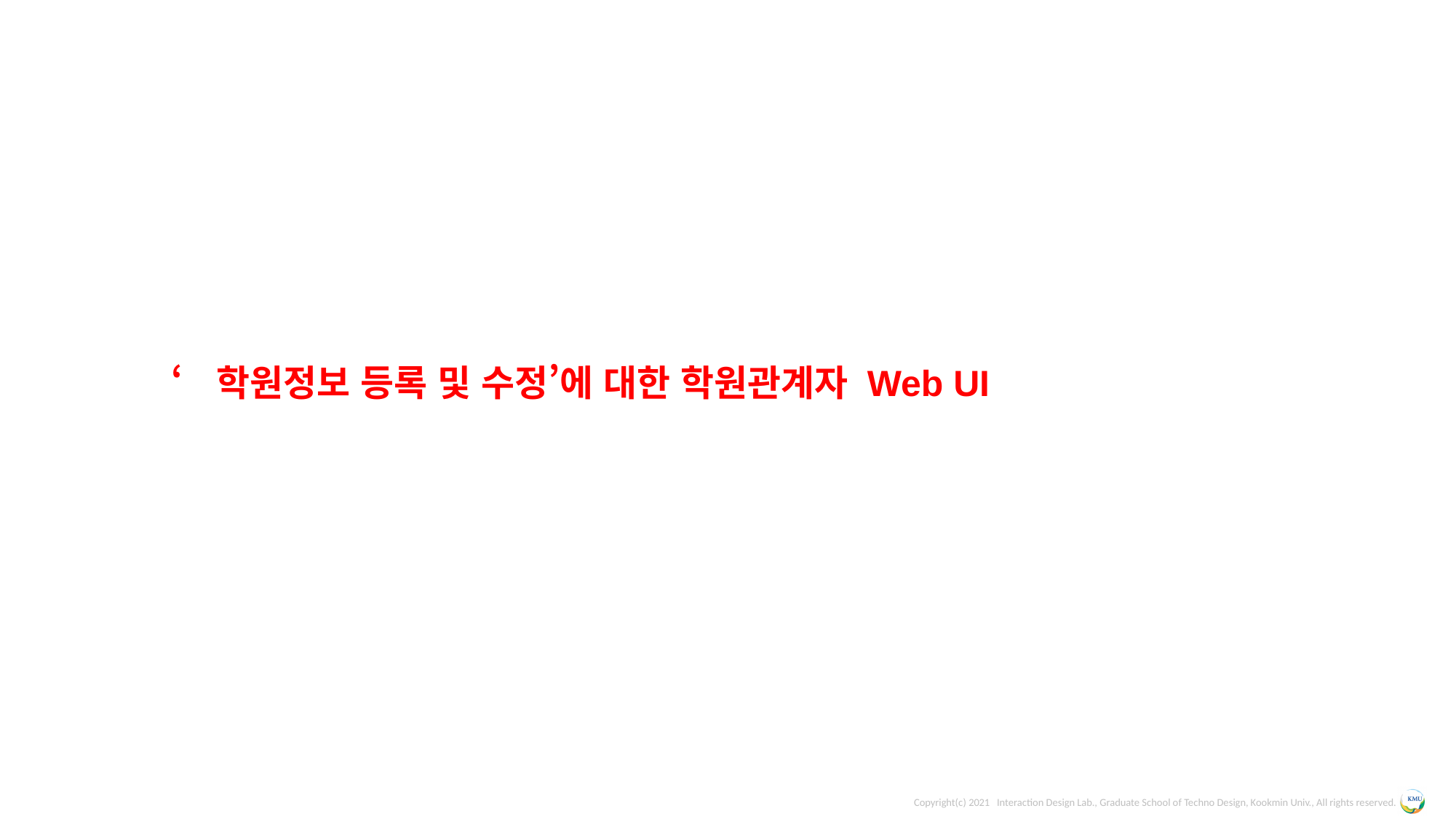

‘학원정보 등록 및 수정’에 대한 학원관계자 Web UI